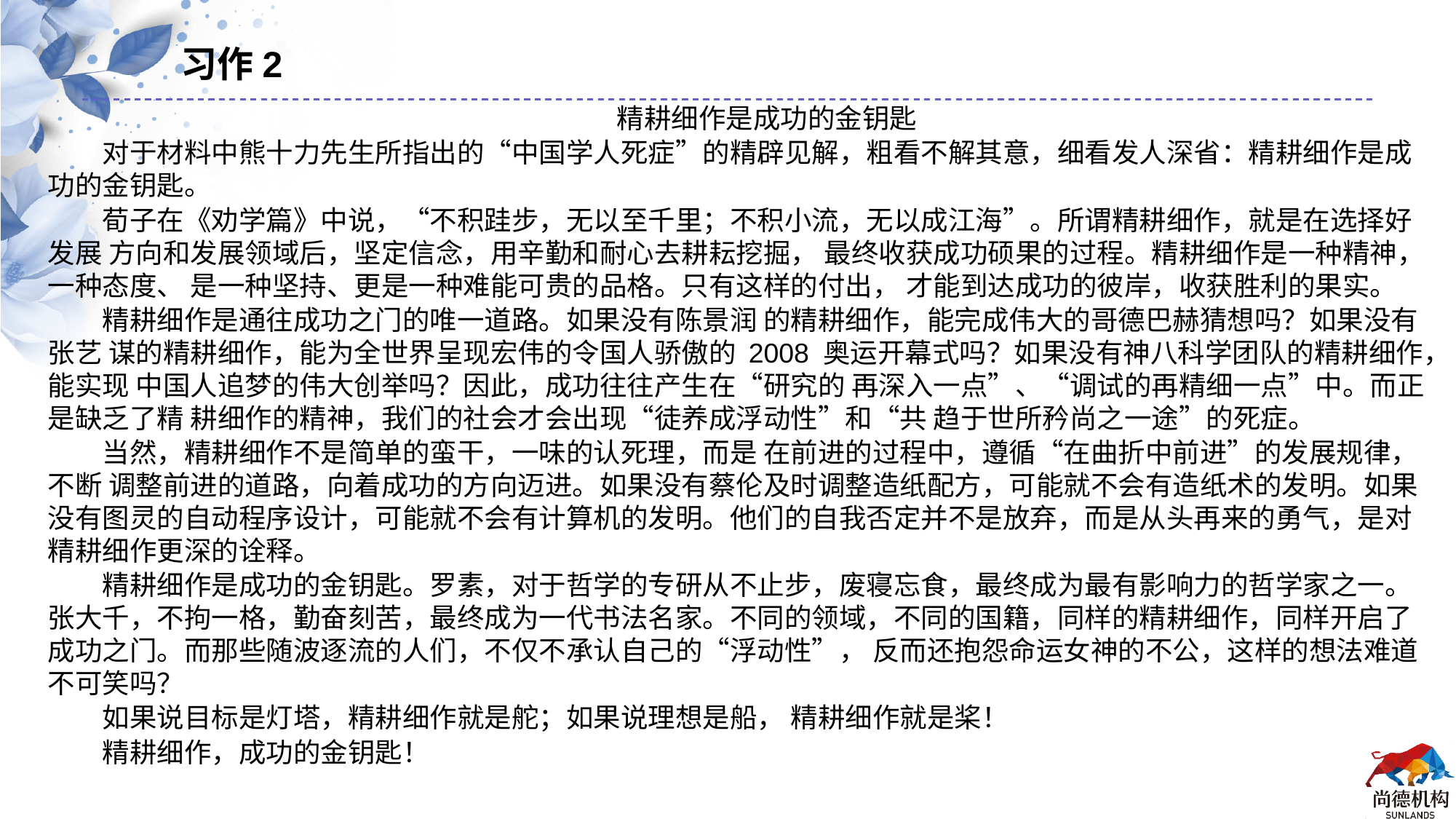

习作2
精耕细作是成功的金钥匙
对于材料中熊十力先生所指出的“中国学人死症”的精辟见解，粗看不解其意，细看发人深省：精耕细作是成功的金钥匙。
荀子在《劝学篇》中说，“不积跬步，无以至千里；不积小流，无以成江海”。所谓精耕细作，就是在选择好发展 方向和发展领域后，坚定信念，用辛勤和耐心去耕耘挖掘， 最终收获成功硕果的过程。精耕细作是一种精神，一种态度、 是一种坚持、更是一种难能可贵的品格。只有这样的付出， 才能到达成功的彼岸，收获胜利的果实。
精耕细作是通往成功之门的唯一道路。如果没有陈景润 的精耕细作，能完成伟大的哥德巴赫猜想吗？如果没有张艺 谋的精耕细作，能为全世界呈现宏伟的令国人骄傲的 2008 奥运开幕式吗？如果没有神八科学团队的精耕细作，能实现 中国人追梦的伟大创举吗？因此，成功往往产生在“研究的 再深入一点”、“调试的再精细一点”中。而正是缺乏了精 耕细作的精神，我们的社会才会出现“徒养成浮动性”和“共 趋于世所矜尚之一途”的死症。
当然，精耕细作不是简单的蛮干，一味的认死理，而是 在前进的过程中，遵循“在曲折中前进”的发展规律，不断 调整前进的道路，向着成功的方向迈进。如果没有蔡伦及时调整造纸配方，可能就不会有造纸术的发明。如果没有图灵的自动程序设计，可能就不会有计算机的发明。他们的自我否定并不是放弃，而是从头再来的勇气，是对精耕细作更深的诠释。
精耕细作是成功的金钥匙。罗素，对于哲学的专研从不止步，废寝忘食，最终成为最有影响力的哲学家之一。张大千，不拘一格，勤奋刻苦，最终成为一代书法名家。不同的领域，不同的国籍，同样的精耕细作，同样开启了成功之门。而那些随波逐流的人们，不仅不承认自己的“浮动性”， 反而还抱怨命运女神的不公，这样的想法难道不可笑吗？
如果说目标是灯塔，精耕细作就是舵；如果说理想是船， 精耕细作就是桨！
精耕细作，成功的金钥匙！